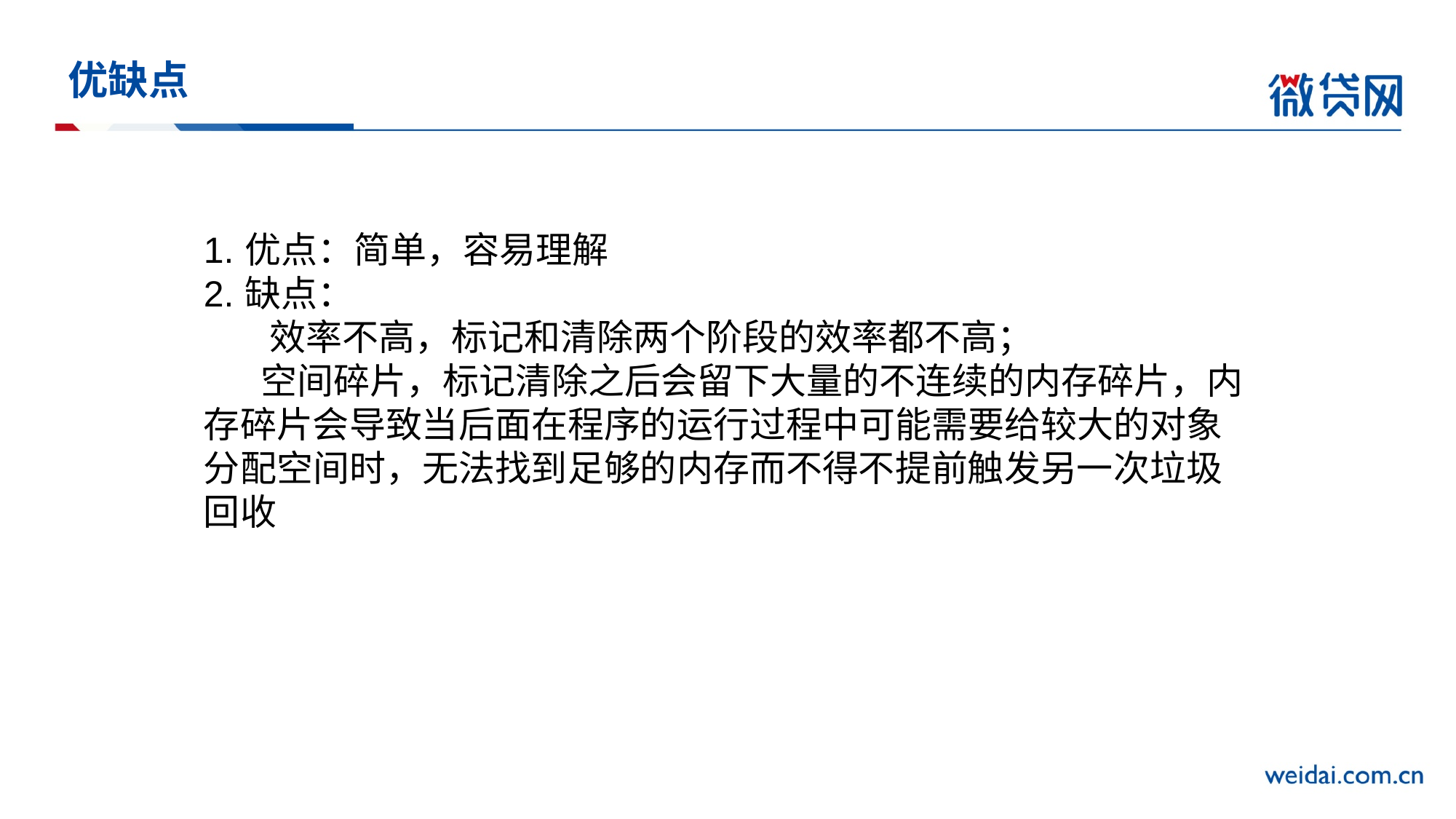

# 优缺点
优点：简单，容易理解
缺点：
       效率不高，标记和清除两个阶段的效率都不高；
       空间碎片，标记清除之后会留下大量的不连续的内存碎片，内存碎片会导致当后面在程序的运行过程中可能需要给较大的对象分配空间时，无法找到足够的内存而不得不提前触发另一次垃圾回收